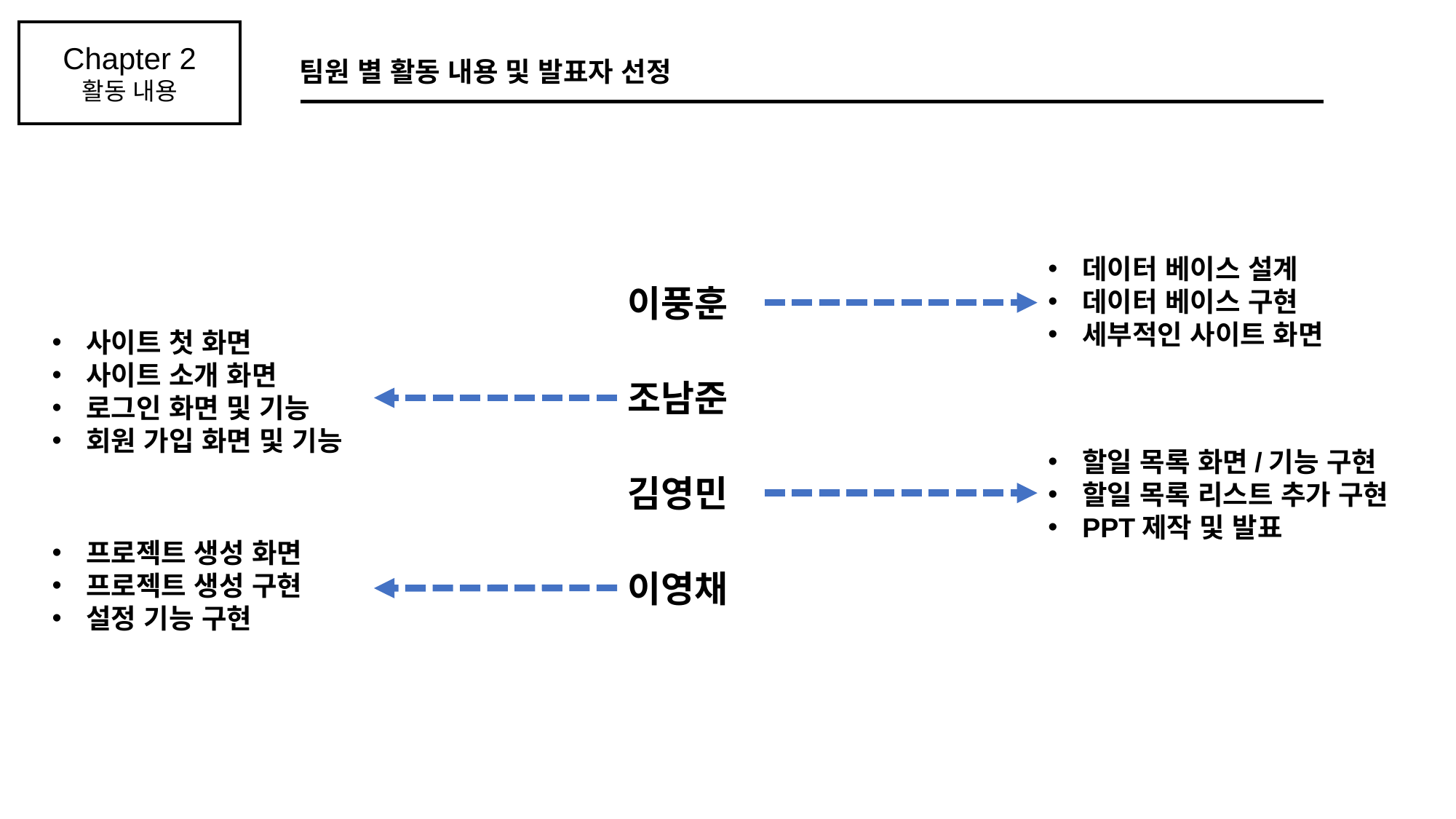

Chapter 2
활동 내용
팀원 별 활동 내용 및 발표자 선정
데이터 베이스 설계
데이터 베이스 구현
세부적인 사이트 화면

이풍훈
사이트 첫 화면
사이트 소개 화면
로그인 화면 및 기능
회원 가입 화면 및 기능
조남준
할일 목록 화면/기능 구현
할일 목록 리스트 추가 구현
PPT제작 및 발표

김영민
프로젝트 생성 화면
프로젝트 생성 구현
설정 기능 구현

이영채